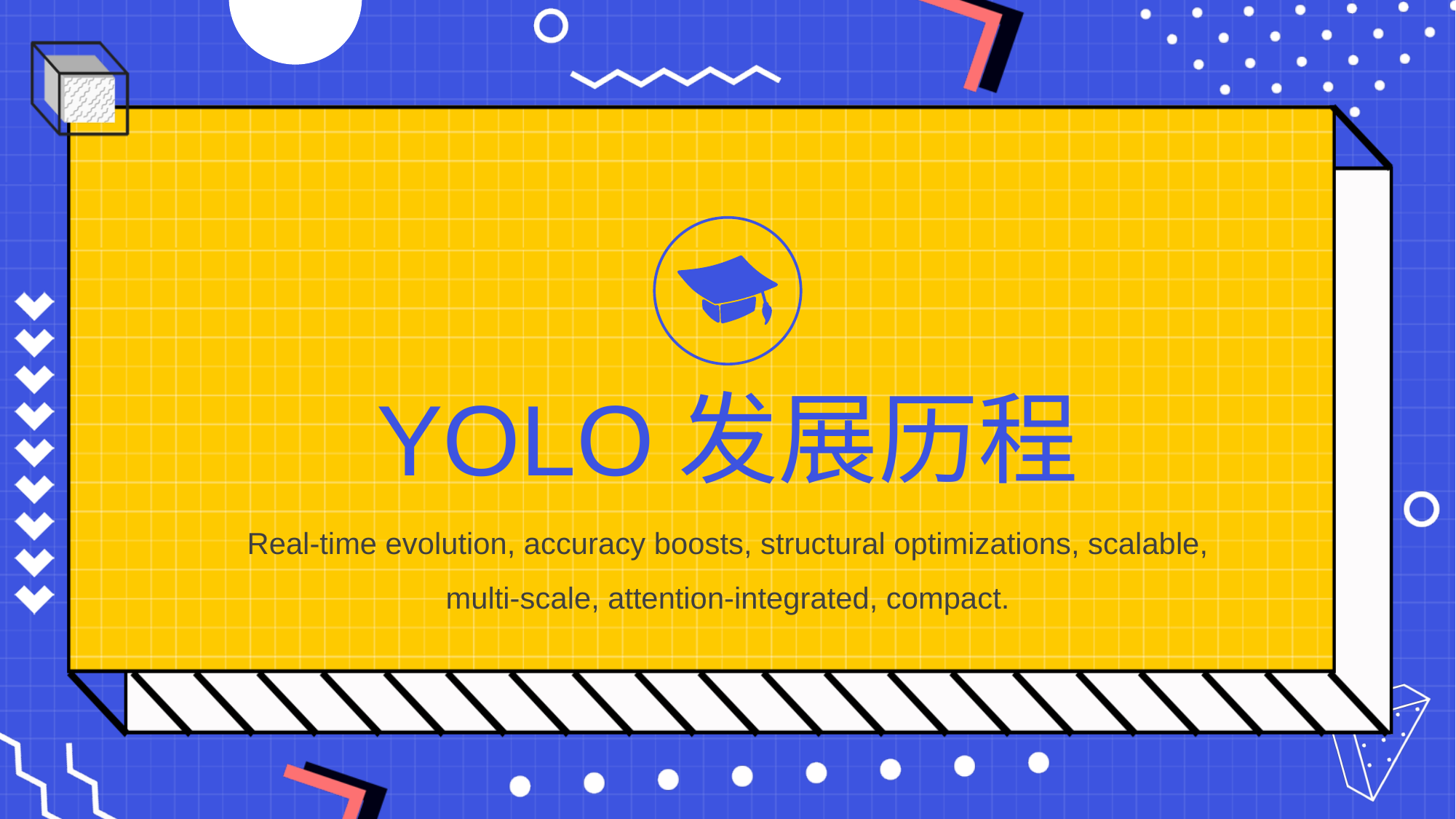

YOLO发展历程
Real-time evolution, accuracy boosts, structural optimizations, scalable, multi-scale, attention-integrated, compact.